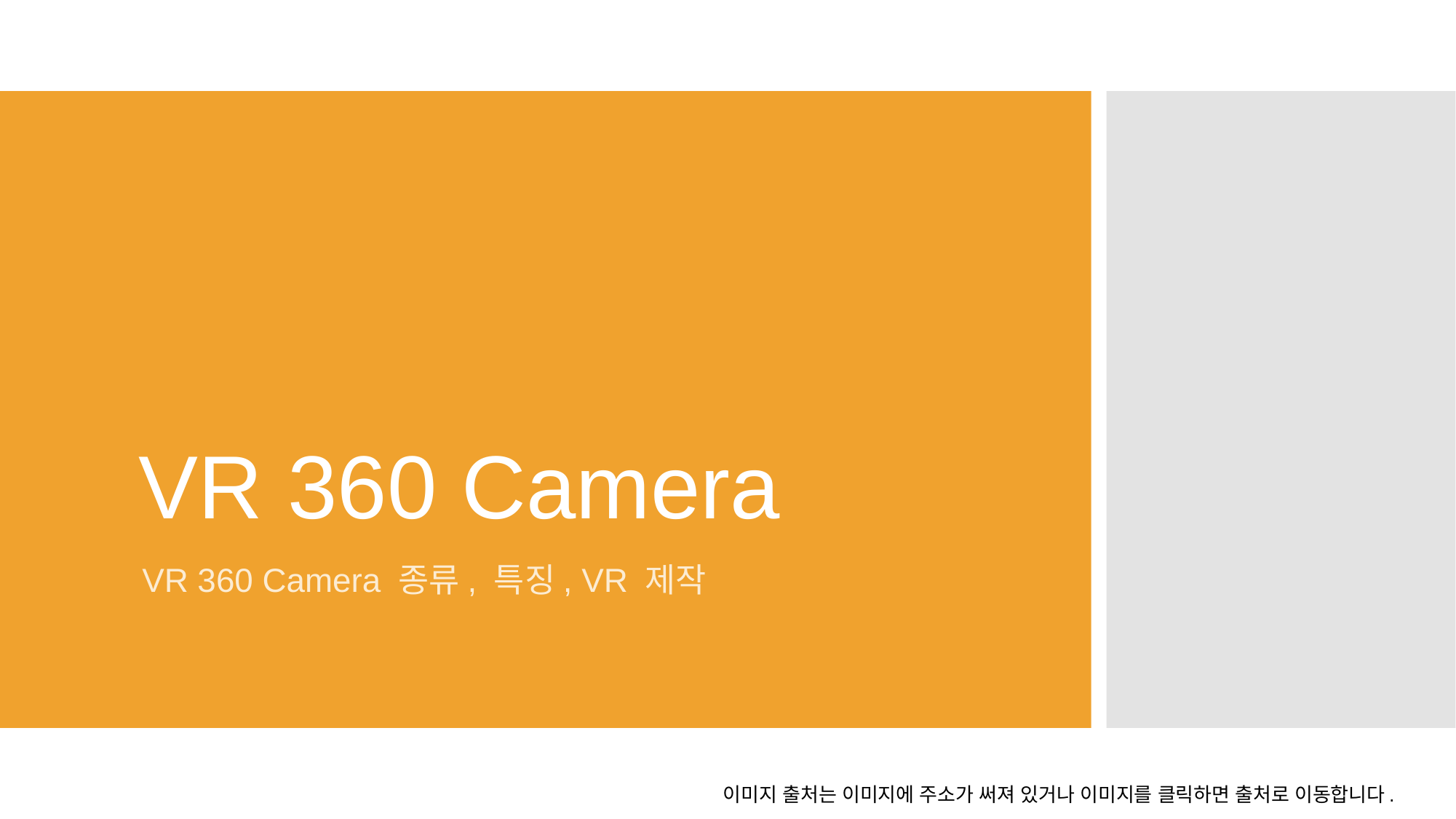

# VR 360 Camera
VR 360 Camera 종류, 특징, VR 제작
이미지 출처는 이미지에 주소가 써져 있거나 이미지를 클릭하면 출처로 이동합니다.